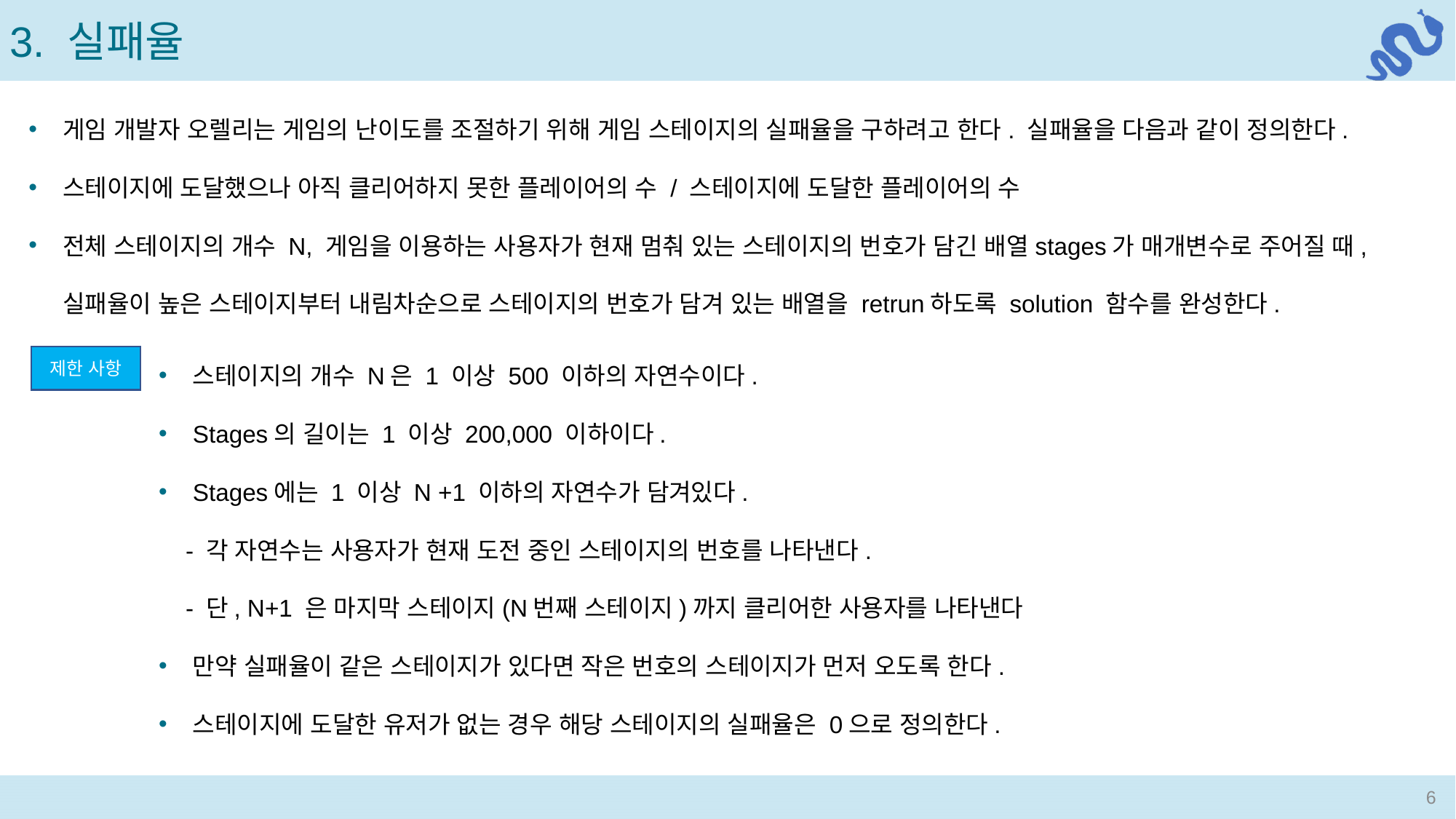

3. 실패율
게임 개발자 오렐리는 게임의 난이도를 조절하기 위해 게임 스테이지의 실패율을 구하려고 한다. 실패율을 다음과 같이 정의한다.
스테이지에 도달했으나 아직 클리어하지 못한 플레이어의 수 / 스테이지에 도달한 플레이어의 수
전체 스테이지의 개수 N, 게임을 이용하는 사용자가 현재 멈춰 있는 스테이지의 번호가 담긴 배열stages가 매개변수로 주어질 때, 실패율이 높은 스테이지부터 내림차순으로 스테이지의 번호가 담겨 있는 배열을 retrun하도록 solution 함수를 완성한다.
스테이지의 개수 N은 1 이상 500 이하의 자연수이다.
Stages의 길이는 1 이상 200,000 이하이다.
Stages에는 1 이상 N +1 이하의 자연수가 담겨있다.
    - 각 자연수는 사용자가 현재 도전 중인 스테이지의 번호를 나타낸다.
    - 단, N+1 은 마지막 스테이지(N번째 스테이지)까지 클리어한 사용자를 나타낸다
만약 실패율이 같은 스테이지가 있다면 작은 번호의 스테이지가 먼저 오도록 한다.
스테이지에 도달한 유저가 없는 경우 해당 스테이지의 실패율은 0으로 정의한다.
제한 사항
6